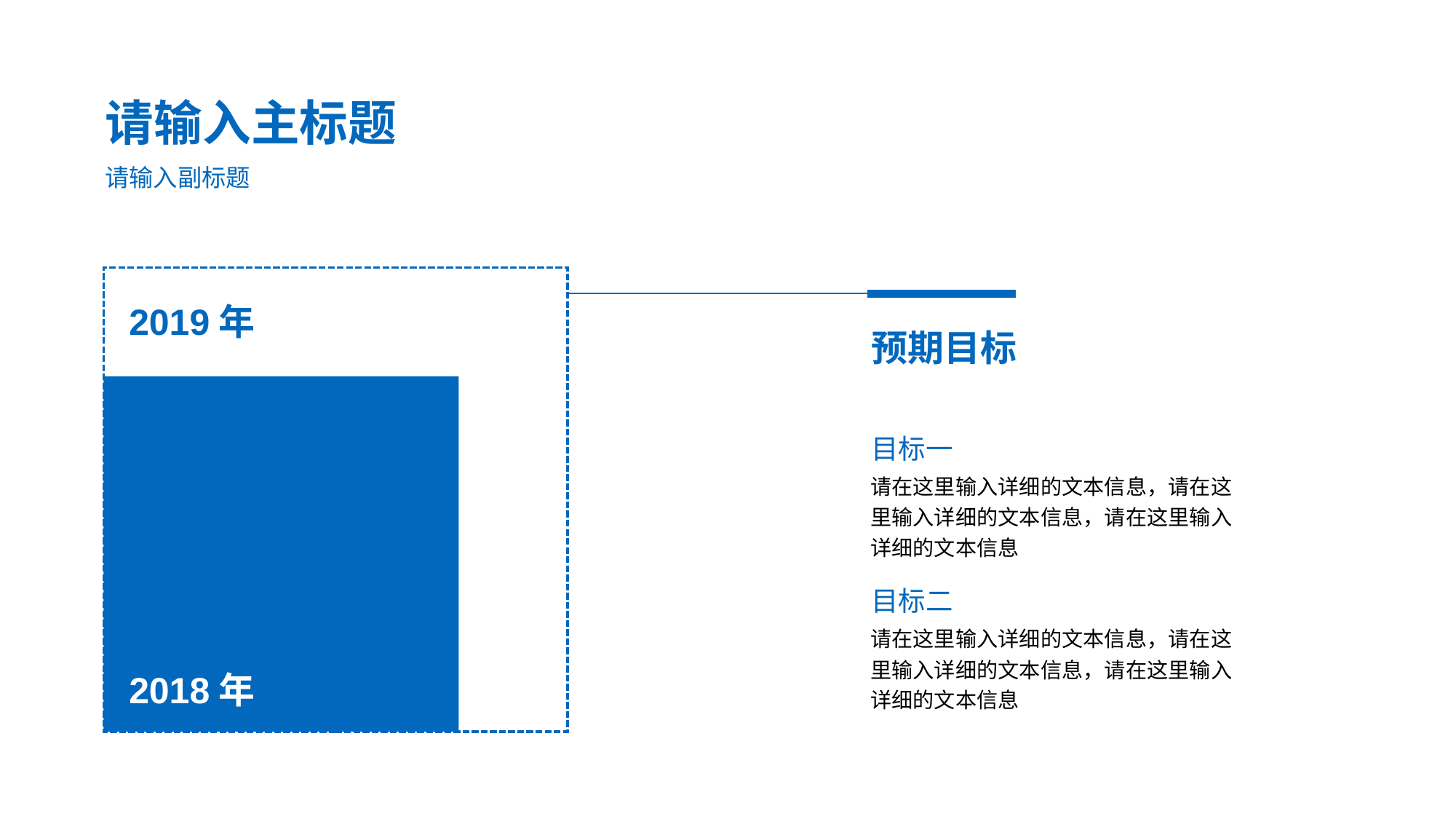

请输入主标题
请输入副标题

2019年
预期目标

目标一
请在这里输入详细的文本信息，请在这里输入详细的文本信息，请在这里输入详细的文本信息
目标二
请在这里输入详细的文本信息，请在这里输入详细的文本信息，请在这里输入详细的文本信息
2018年